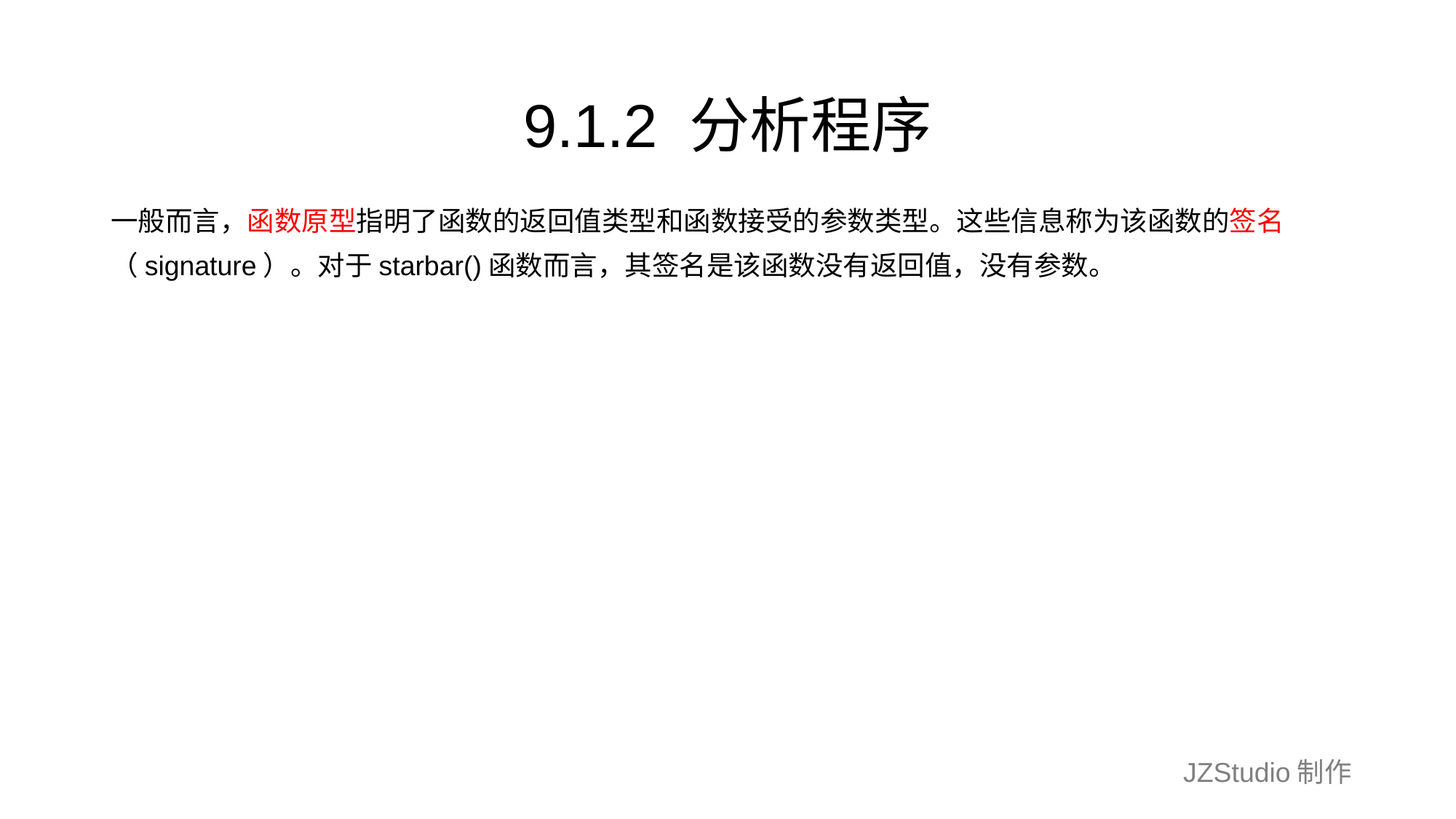

# 9.1.2 分析程序
一般而言，函数原型指明了函数的返回值类型和函数接受的参数类型。这些信息称为该函数的签名
（signature）。对于starbar()函数而言，其签名是该函数没有返回值，没有参数。